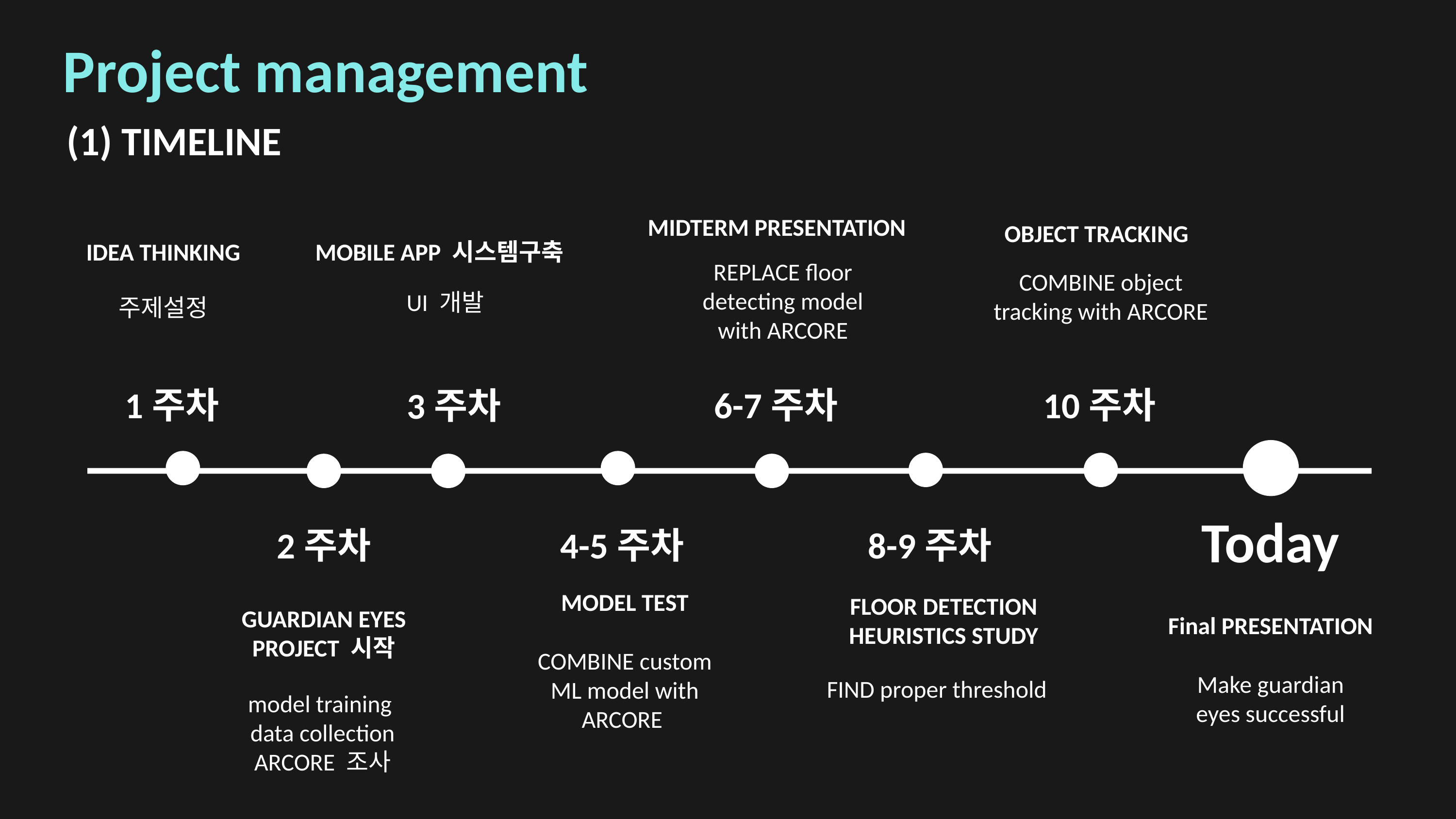

Project management
(1) TIMELINE
MIDTERM PRESENTATION
REPLACE floor detecting model with ARCORE
OBJECT TRACKING

MOBILE APP 시스템구축
UI 개발
IDEA THINKING
주제설정
COMBINE object tracking with ARCORE
1주차
10주차
6-7주차
3주차

Today
2주차
4-5주차
8-9주차
MODEL TEST
COMBINE custom ML model with ARCORE
FLOOR DETECTION HEURISTICS STUDY
GUARDIAN EYES PROJECT 시작
model training
data collection
ARCORE 조사
Final PRESENTATION
Make guardian eyes successful
FIND proper threshold